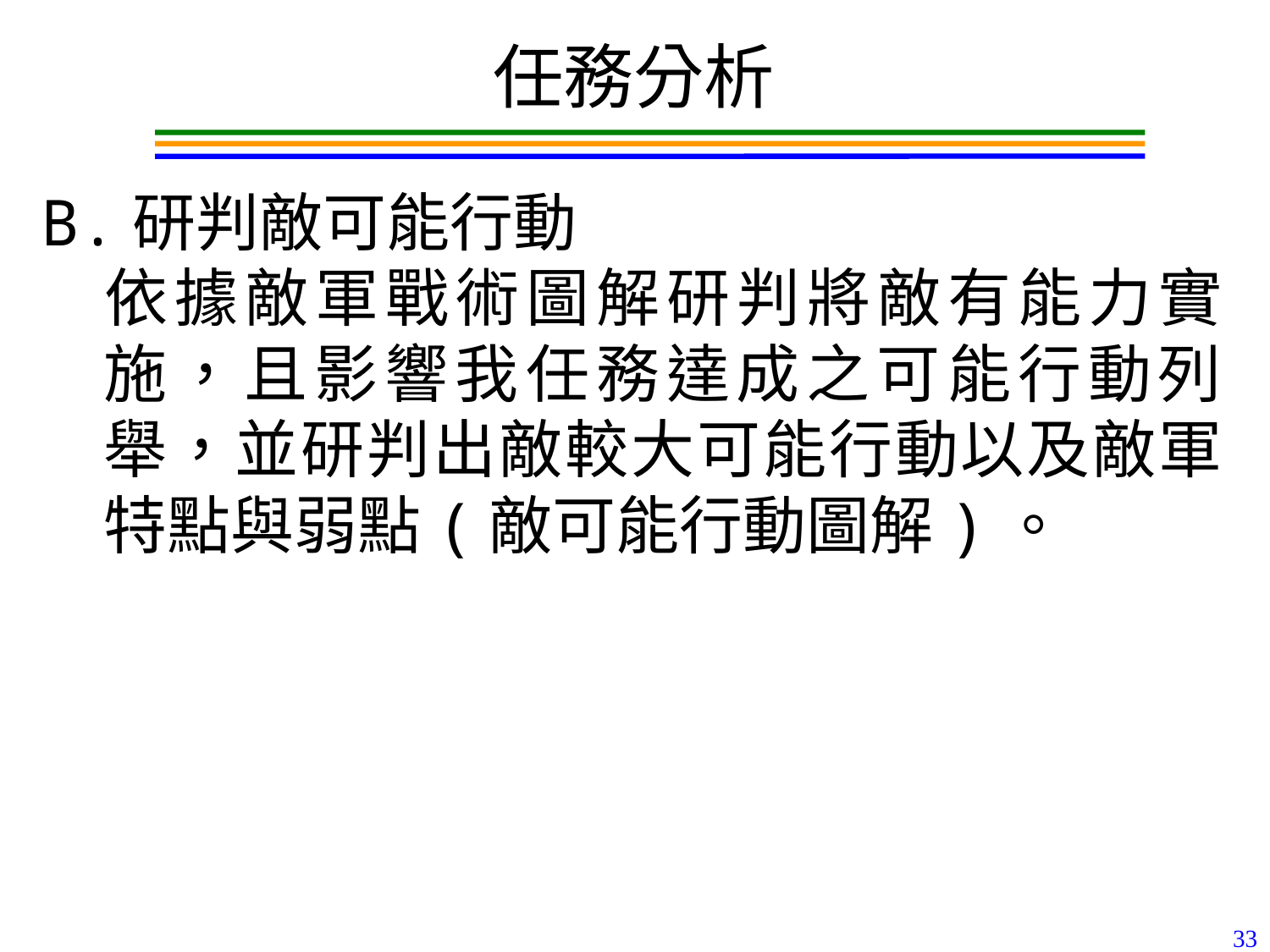

任務分析
B.研判敵可能行動
依據敵軍戰術圖解研判將敵有能力實施，且影響我任務達成之可能行動列舉，並研判出敵較大可能行動以及敵軍特點與弱點(敵可能行動圖解)。
33